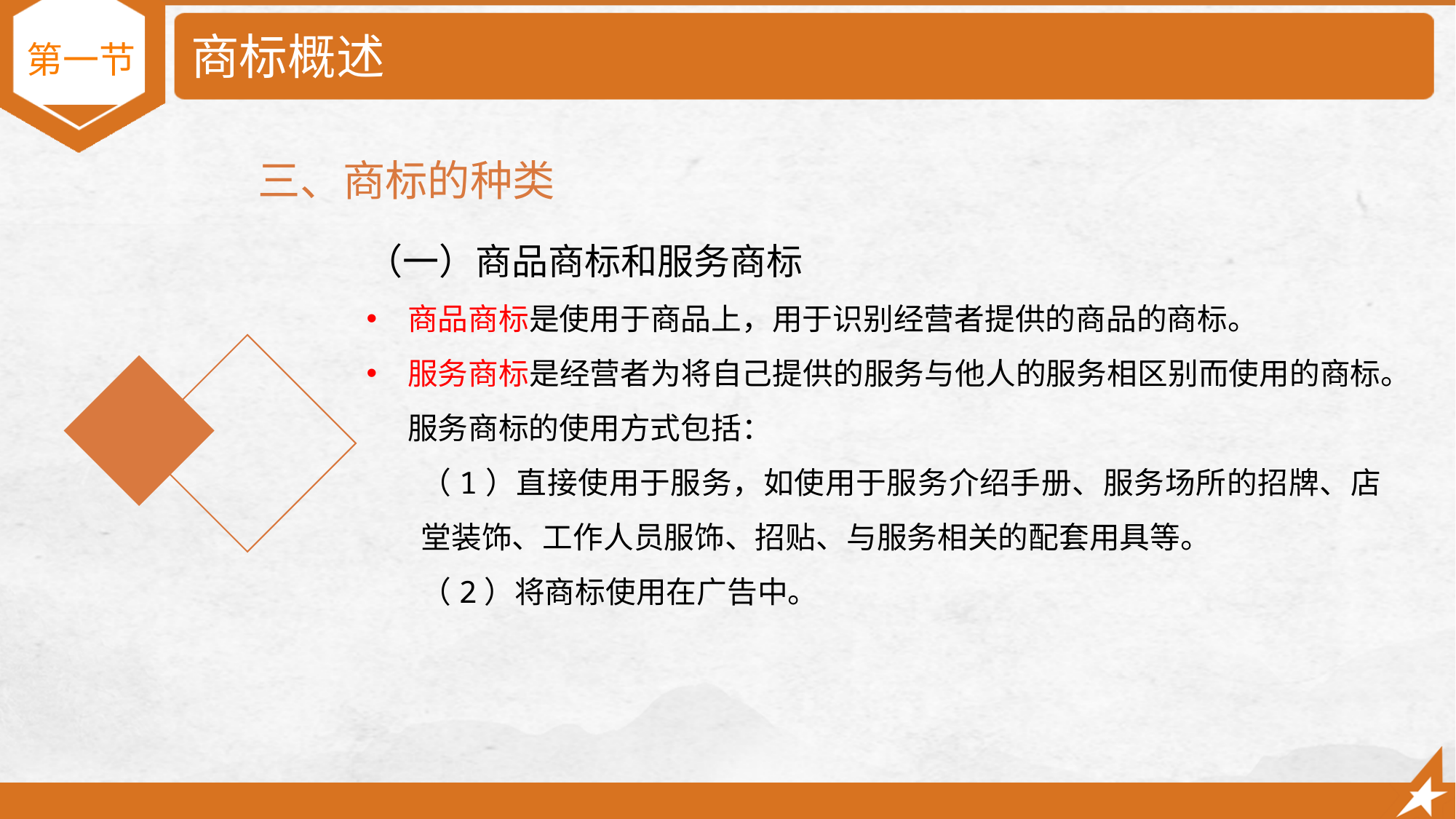

# 商标概述
第一节
三、商标的种类
（一）商品商标和服务商标
商品商标是使用于商品上，用于识别经营者提供的商品的商标。
服务商标是经营者为将自己提供的服务与他人的服务相区别而使用的商标。服务商标的使用方式包括：
（1）直接使用于服务，如使用于服务介绍手册、服务场所的招牌、店堂装饰、工作人员服饰、招贴、与服务相关的配套用具等。
（2）将商标使用在广告中。